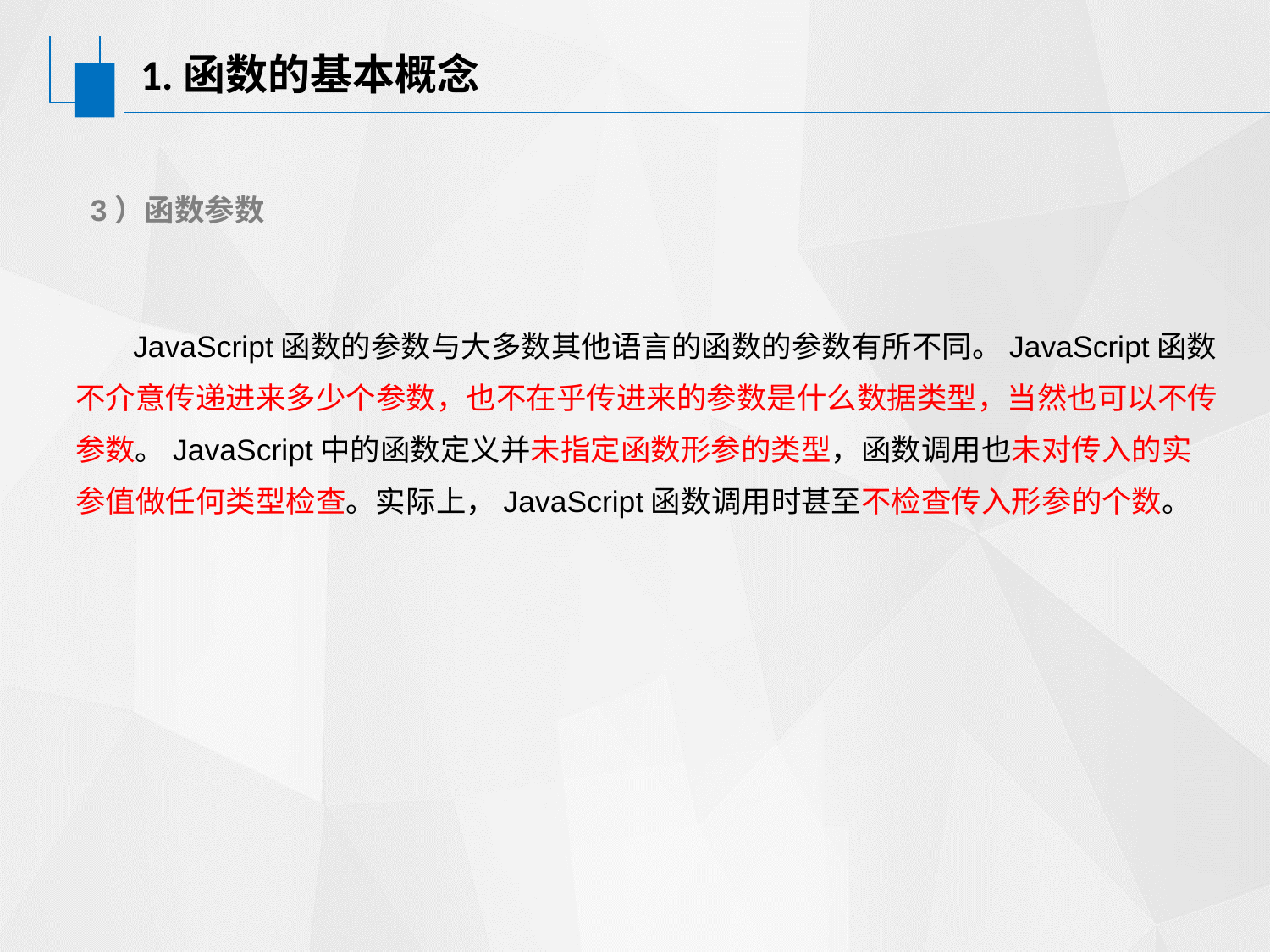

# 1.函数的基本概念
3）函数参数
       JavaScript函数的参数与大多数其他语言的函数的参数有所不同。JavaScript函数不介意传递进来多少个参数，也不在乎传进来的参数是什么数据类型，当然也可以不传参数。JavaScript中的函数定义并未指定函数形参的类型，函数调用也未对传入的实参值做任何类型检查。实际上，JavaScript函数调用时甚至不检查传入形参的个数。